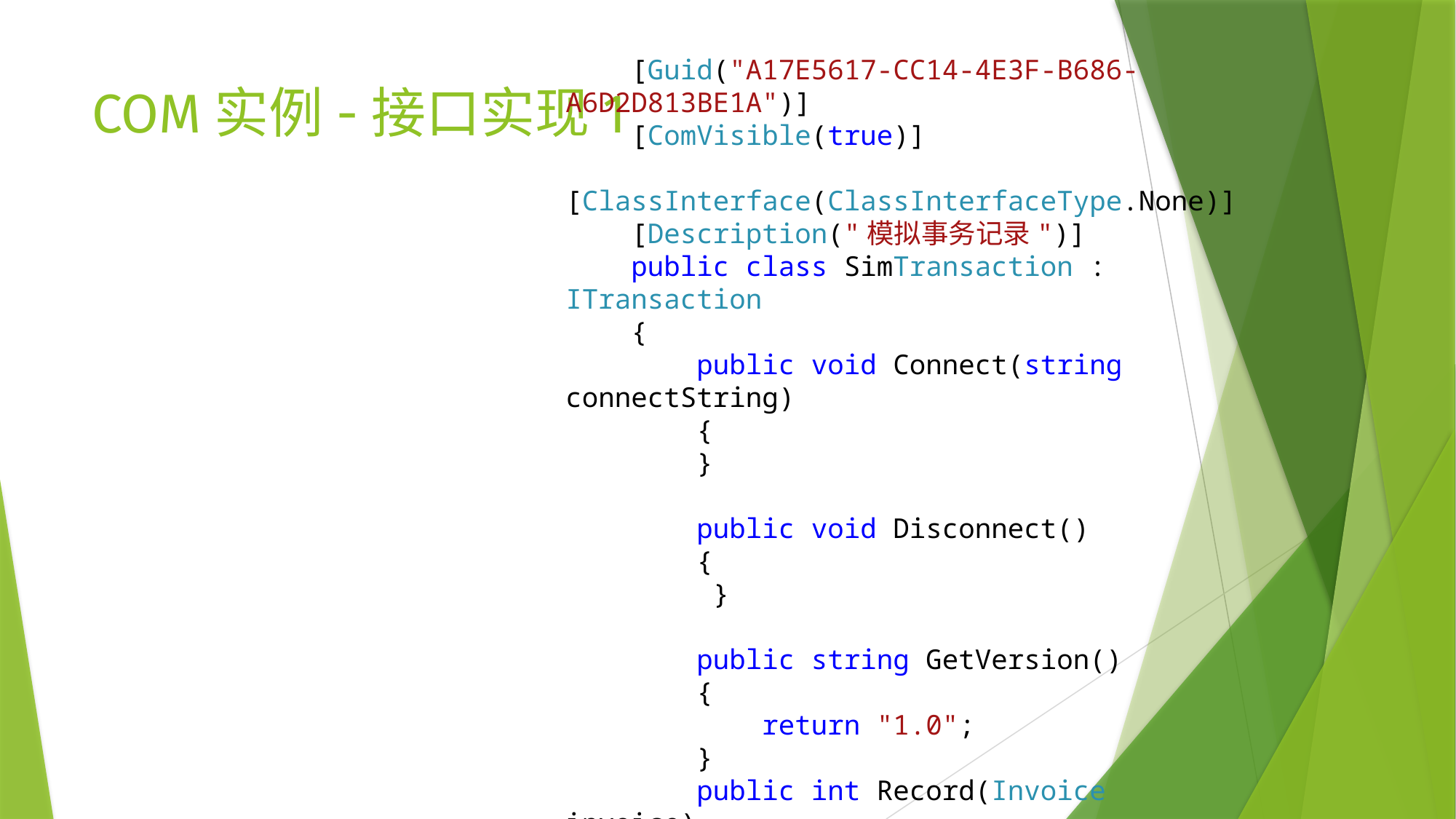

[Guid("A17E5617-CC14-4E3F-B686-A6D2D813BE1A")]
    [ComVisible(true)]
    [ClassInterface(ClassInterfaceType.None)]
    [Description("模拟事务记录")]
    public class SimTransaction : ITransaction
    {
        public void Connect(string connectString)
        {
        }

        public void Disconnect()
        {
         }

        public string GetVersion()
        {
            return "1.0";
        }
        public int Record(Invoice invoice)
        {
            return 0;
        }
}
# COM实例-接口实现1